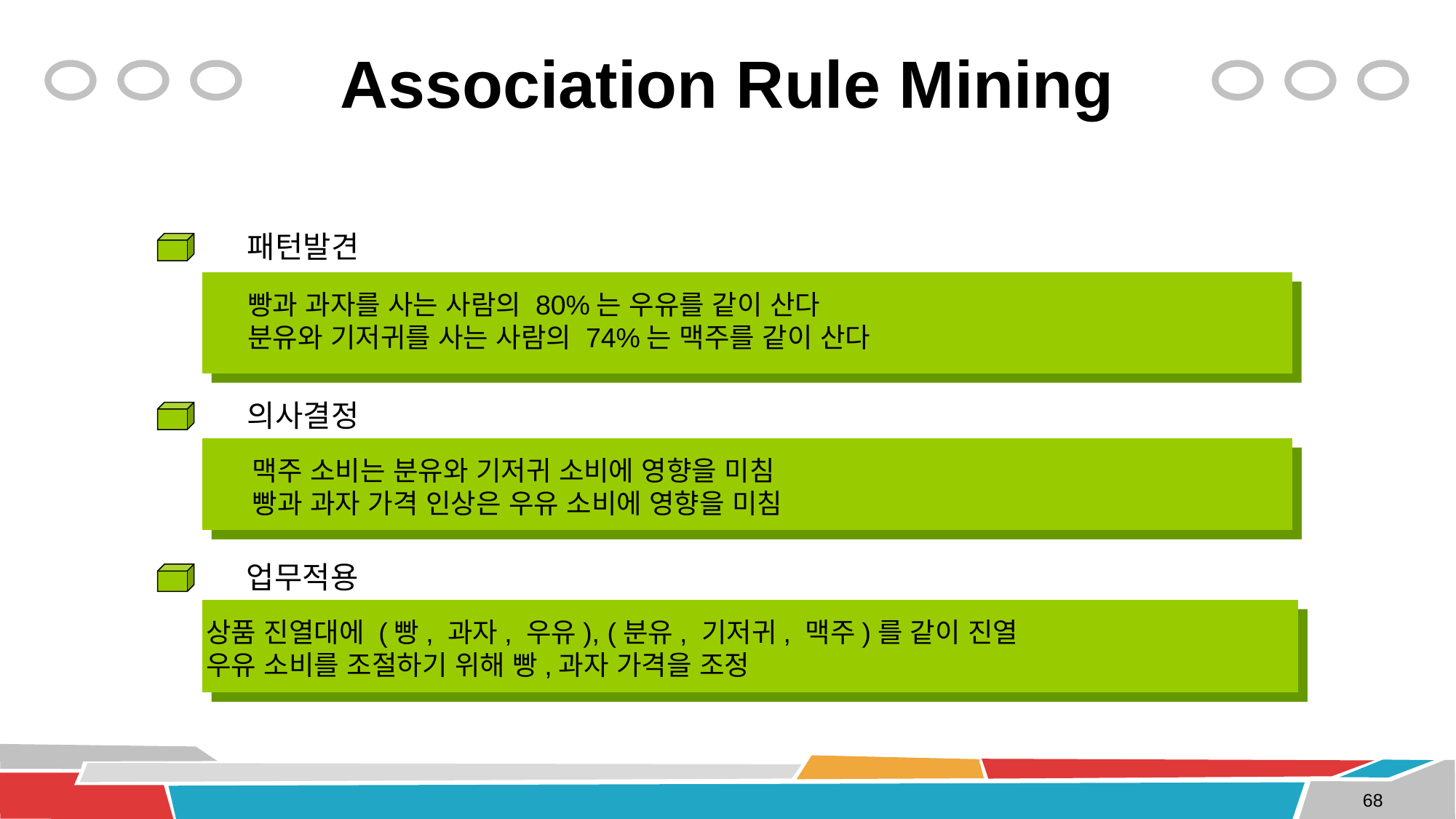

# Association Rule Mining
패턴발견

빵과 과자를 사는 사람의 80%는 우유를 같이 산다
분유와 기저귀를 사는 사람의 74%는 맥주를 같이 산다
의사결정

맥주 소비는 분유와 기저귀 소비에 영향을 미침
빵과 과자 가격 인상은 우유 소비에 영향을 미침
업무적용

상품 진열대에 (빵, 과자, 우유), (분유, 기저귀, 맥주)를 같이 진열
우유 소비를 조절하기 위해 빵,과자 가격을 조정
68